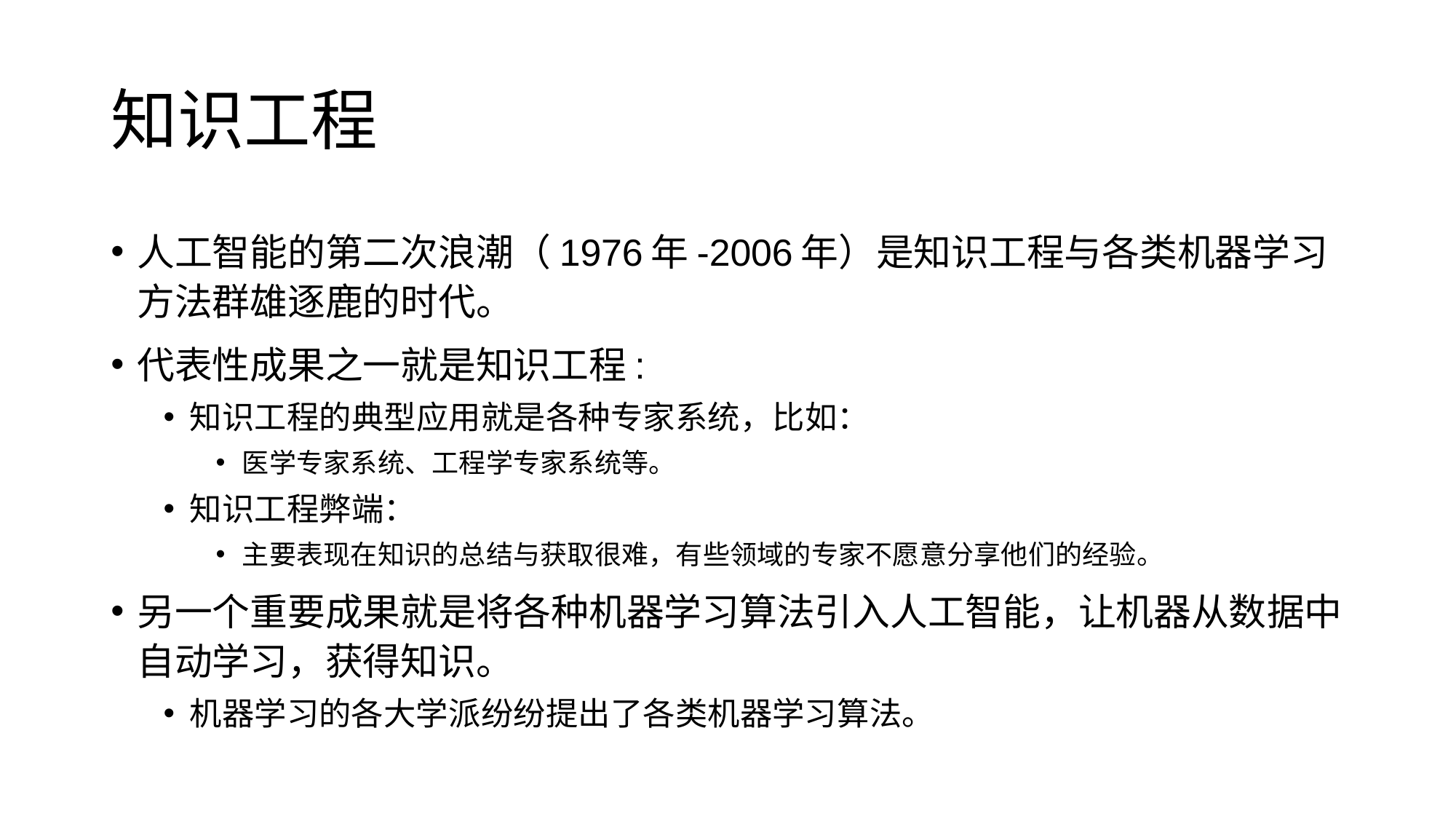

# 知识工程
人工智能的第二次浪潮（1976年-2006年）是知识工程与各类机器学习方法群雄逐鹿的时代。
代表性成果之一就是知识工程:
知识工程的典型应用就是各种专家系统，比如：
医学专家系统、工程学专家系统等。
知识工程弊端：
主要表现在知识的总结与获取很难，有些领域的专家不愿意分享他们的经验。
另一个重要成果就是将各种机器学习算法引入人工智能，让机器从数据中自动学习，获得知识。
机器学习的各大学派纷纷提出了各类机器学习算法。